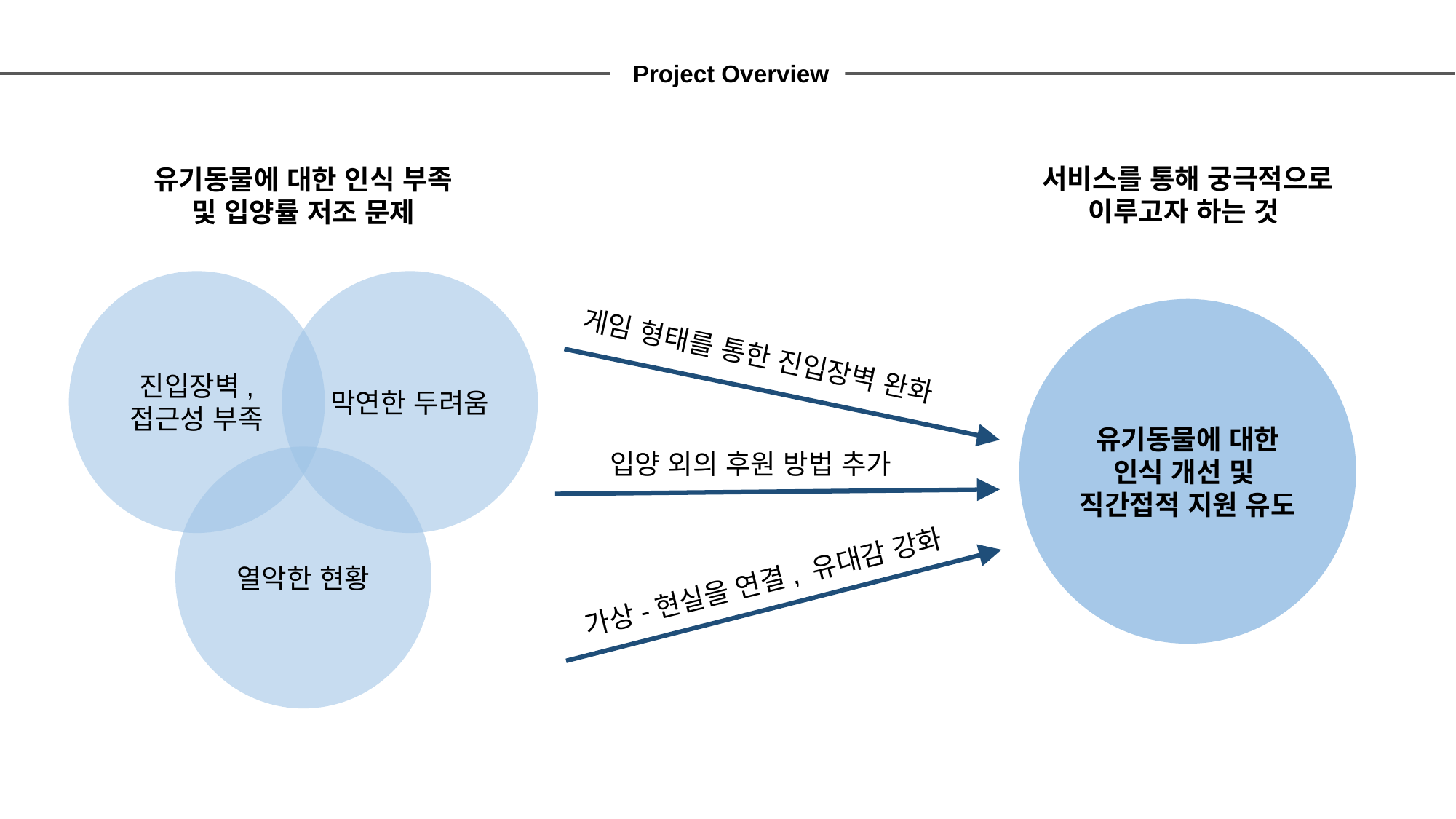

Project Overview
서비스를 통해 궁극적으로
이루고자 하는 것
유기동물에 대한 인식 부족 및 입양률 저조 문제
진입장벽, 접근성 부족
막연한 두려움
유기동물에 대한 인식 개선 및  직간접적 지원 유도
게임 형태를 통한 진입장벽 완화
입양 외의 후원 방법 추가
열악한 현황
가상-현실을 연결, 유대감 강화